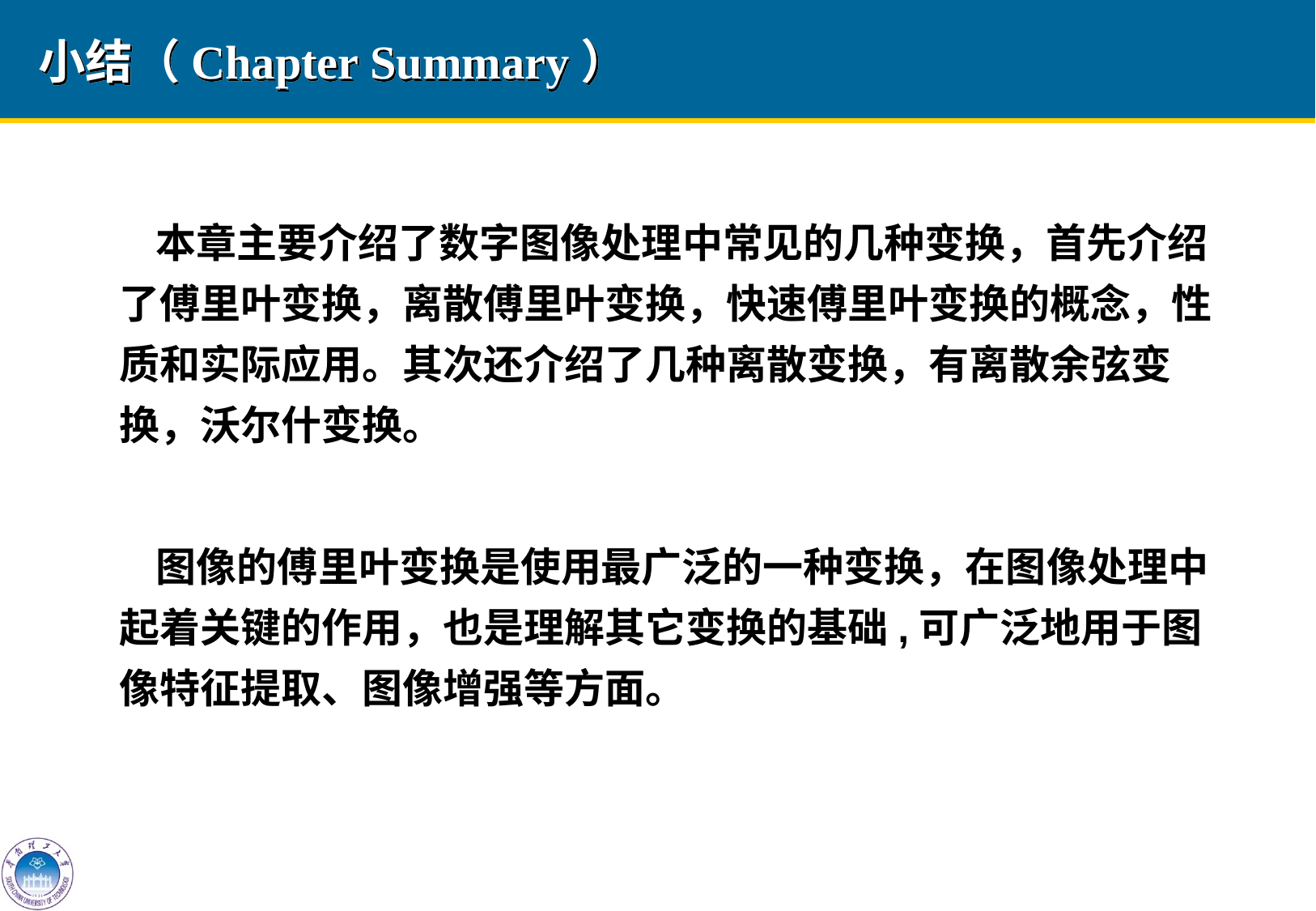

小结（Chapter Summary）

        本章主要介绍了数字图像处理中常见的几种变换，首先介绍了傅里叶变换，离散傅里叶变换，快速傅里叶变换的概念，性质和实际应用。其次还介绍了几种离散变换，有离散余弦变换，沃尔什变换。

        图像的傅里叶变换是使用最广泛的一种变换，在图像处理中起着关键的作用，也是理解其它变换的基础,可广泛地用于图像特征提取、图像增强等方面。